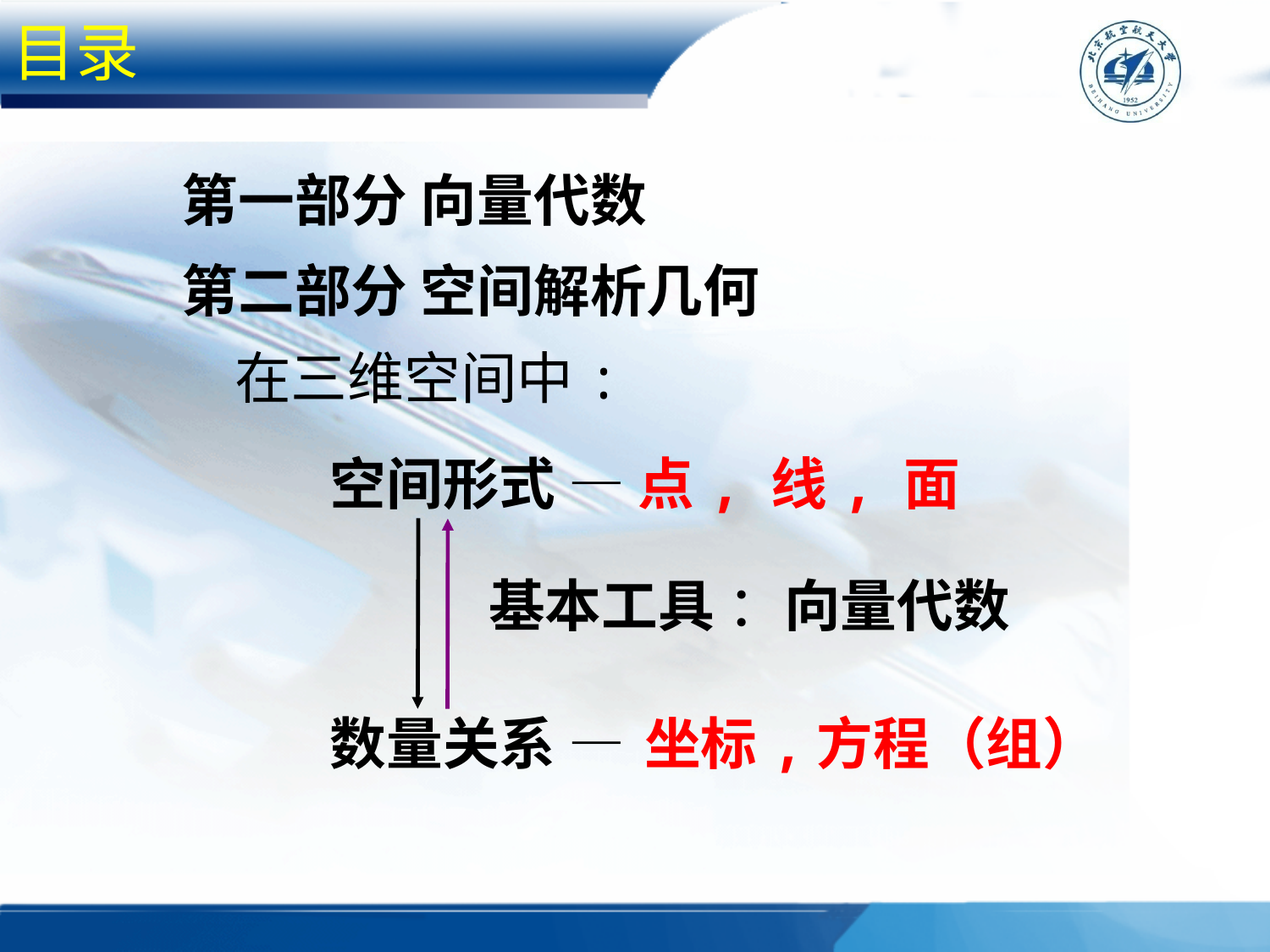

目录
第一部分 向量代数
第二部分 空间解析几何
在三维空间中:
空间形式 — 点, 线, 面

基本工具 ：向量代数
数量关系 —
  坐标,
方程（组）